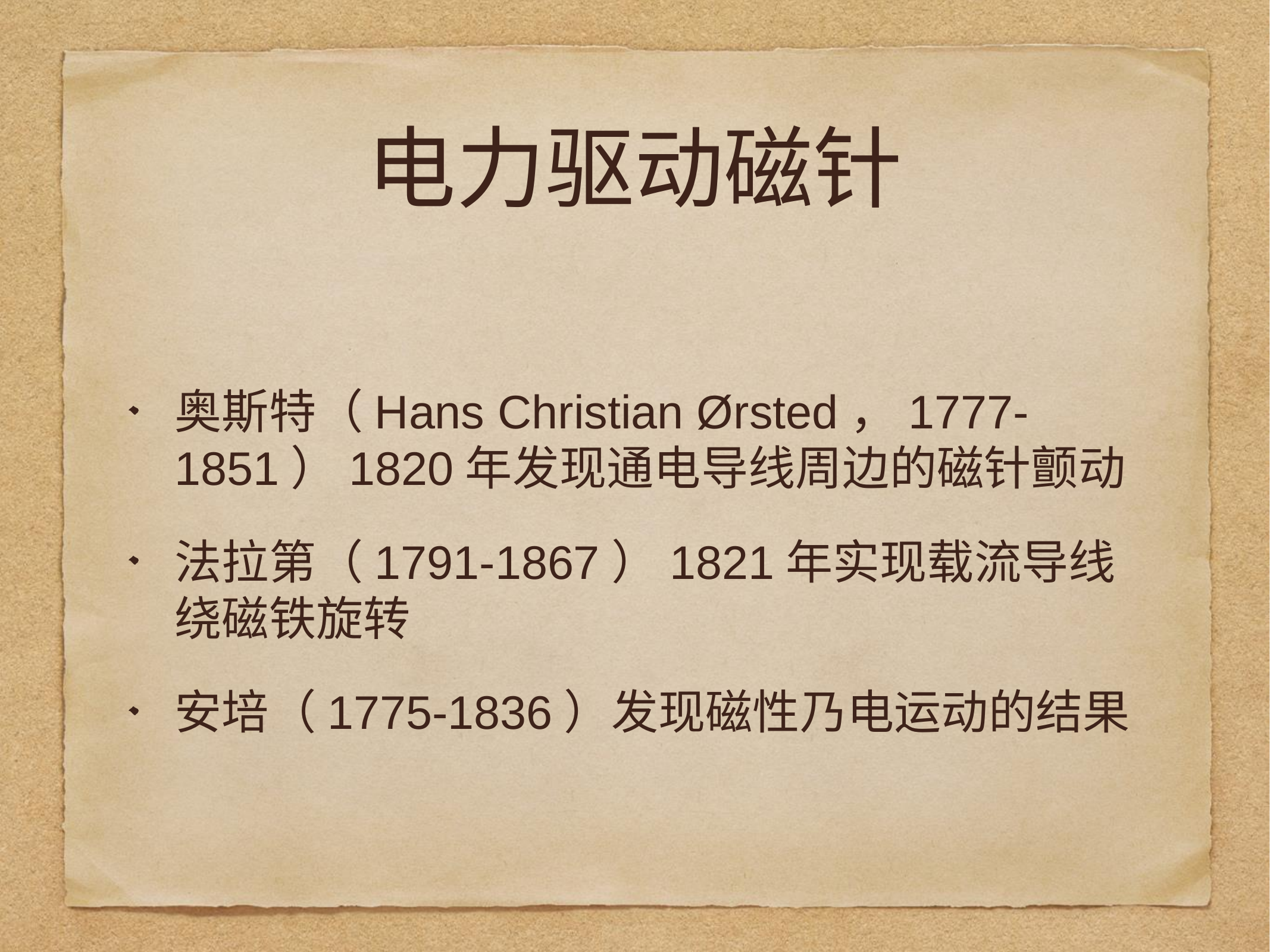

# 电力驱动磁针
奥斯特（Hans Christian Ørsted，1777-1851）1820年发现通电导线周边的磁针颤动
法拉第（1791-1867）1821年实现载流导线绕磁铁旋转
安培（1775-1836）发现磁性乃电运动的结果